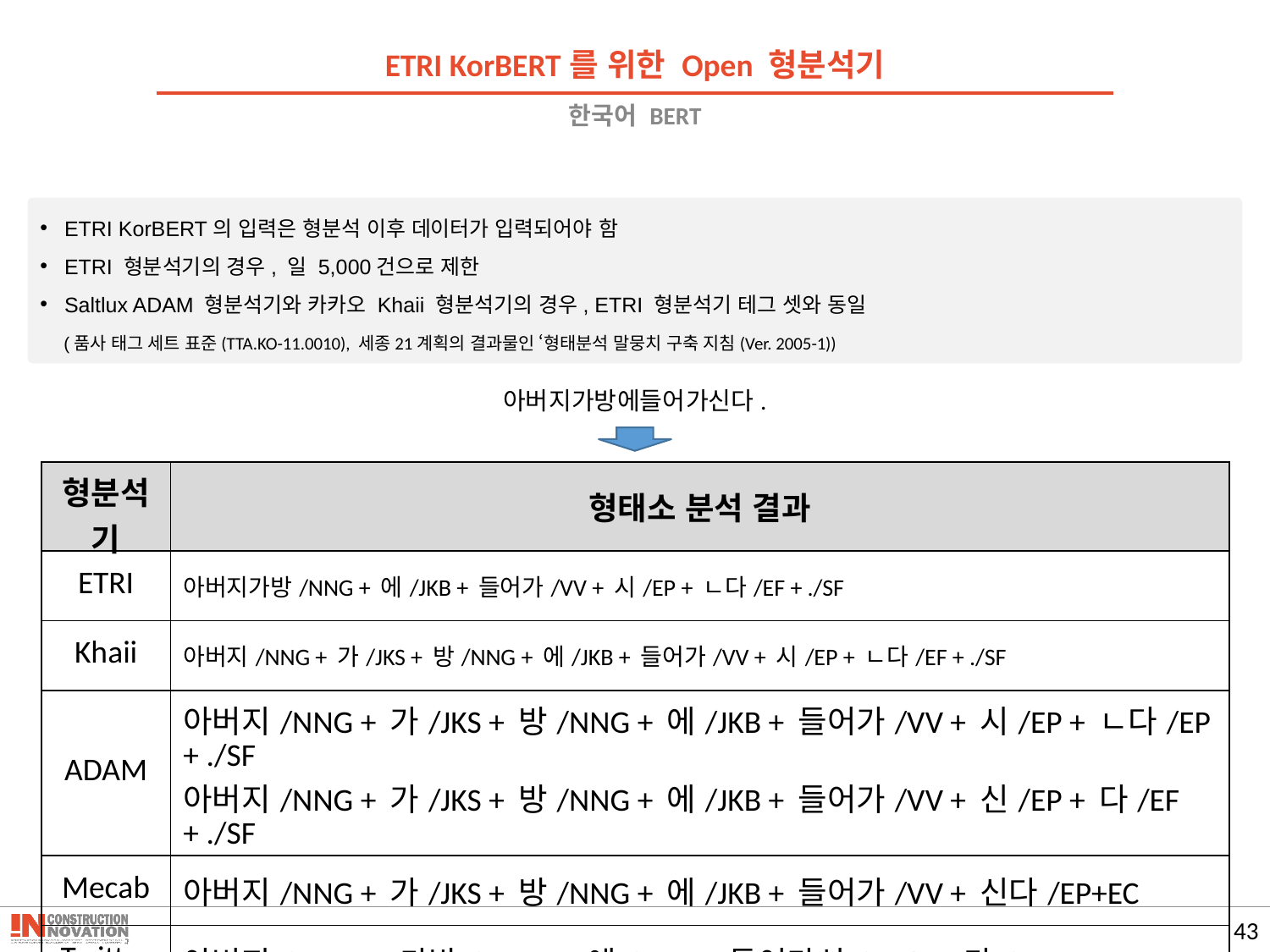

ETRI KorBERT를 위한 Open 형분석기
# 한국어 BERT

ETRI KorBERT의 입력은 형분석 이후 데이터가 입력되어야 함
ETRI 형분석기의 경우, 일 5,000건으로 제한
Saltlux ADAM 형분석기와 카카오 Khaii 형분석기의 경우, ETRI 형분석기 테그 셋와 동일
    (품사 태그 세트 표준(TTA.KO-11.0010), 세종21계획의 결과물인 ‘형태분석 말뭉치 구축 지침(Ver. 2005-1))

아버지가방에들어가신다.

| 형분석기 | 형태소 분석 결과 |
| --- | --- |
| ETRI | 아버지가방/NNG + 에/JKB + 들어가/VV + 시/EP + ㄴ다/EF + ./SF |
| Khaii | 아버지/NNG + 가/JKS + 방/NNG + 에/JKB + 들어가/VV + 시/EP + ㄴ다/EF + ./SF |
| ADAM | 아버지/NNG + 가/JKS + 방/NNG + 에/JKB + 들어가/VV + 시/EP + ㄴ다/EP + ./SF 아버지/NNG + 가/JKS + 방/NNG + 에/JKB + 들어가/VV + 신/EP + 다/EF + ./SF |
| Mecab | 아버지/NNG + 가/JKS + 방/NNG + 에/JKB + 들어가/VV + 신다/EP+EC |
| Twitter | 아버지/Noun + 가방/Noun + 에/Josa + 들어가신/Verb + 다/Eomi |